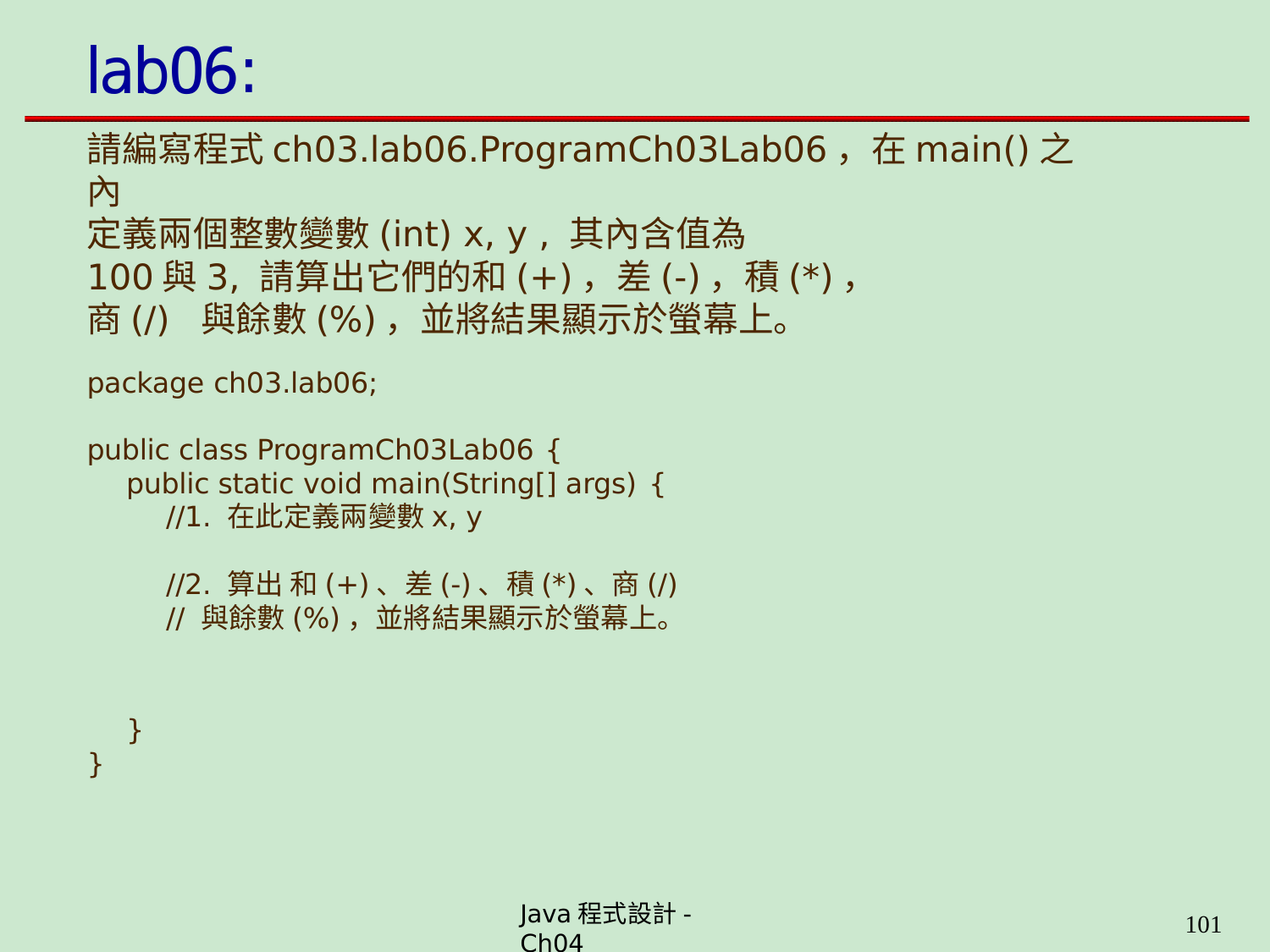

# lab06:
請編寫程式ch03.lab06.ProgramCh03Lab06，在main()之內
定義兩個整數變數(int) x, y , 其內含值為
100與3, 請算出它們的和(+)，差(-)，積(*)，商(/)  與餘數(%)，並將結果顯示於螢幕上。

package ch03.lab06;

public class ProgramCh03Lab06 {
public static void main(String[] args) {
//1. 在此定義兩變數x, y

//2. 算出 和(+)、差(-)、積(*)、商(/)
// 與餘數(%)，並將結果顯示於螢幕上。
}
}
Java程式設計-Ch04
101